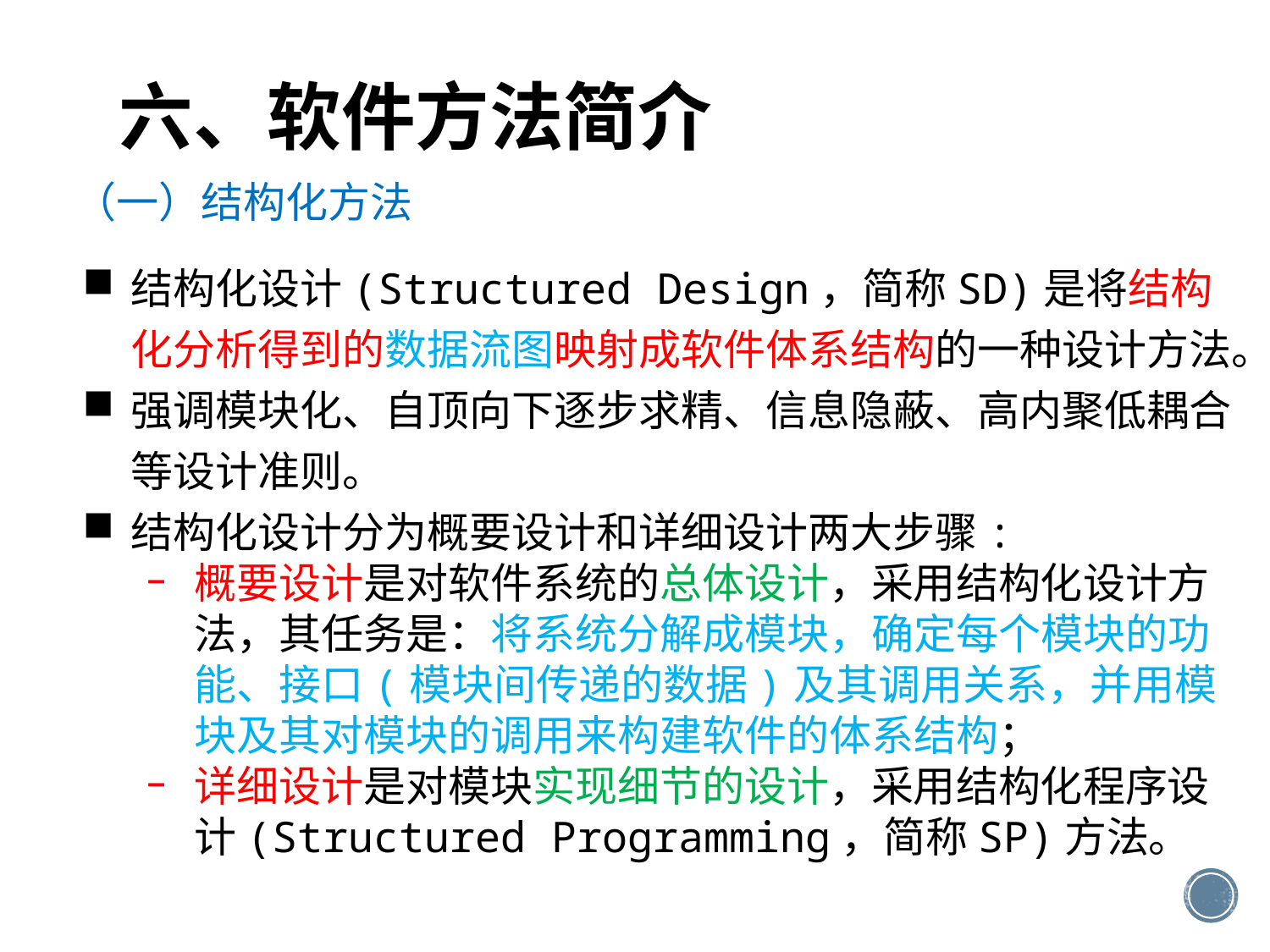

# 六、软件方法简介
（一）结构化方法
结构化设计(Structured Design，简称SD)是将结构化分析得到的数据流图映射成软件体系结构的一种设计方法。
强调模块化、自顶向下逐步求精、信息隐蔽、高内聚低耦合等设计准则。
结构化设计分为概要设计和详细设计两大步骤:
概要设计是对软件系统的总体设计，采用结构化设计方法，其任务是：将系统分解成模块，确定每个模块的功能、接口(模块间传递的数据)及其调用关系，并用模块及其对模块的调用来构建软件的体系结构；
详细设计是对模块实现细节的设计，采用结构化程序设计(Structured Programming，简称SP)方法。